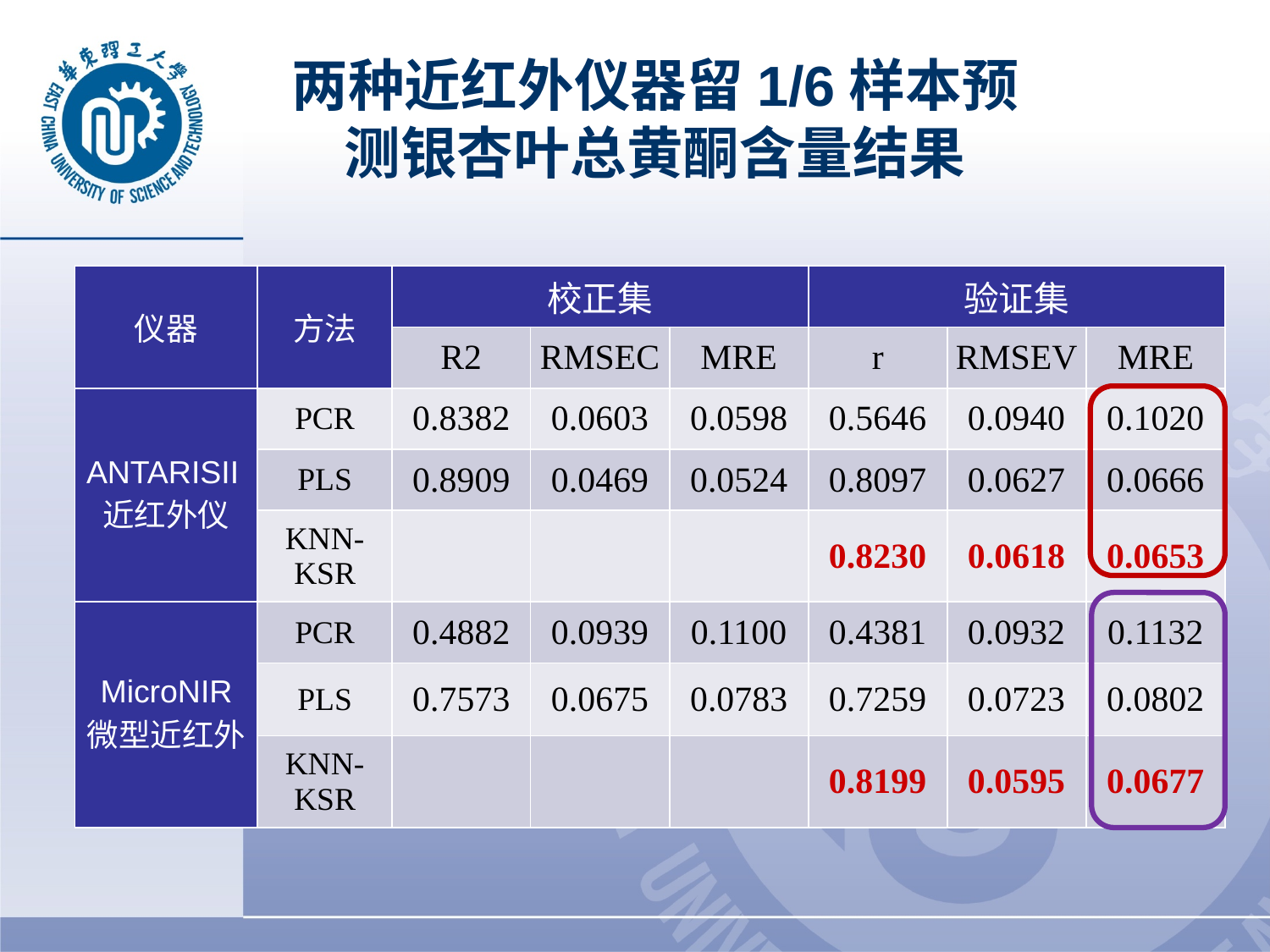

# 两种近红外仪器留1/6样本预测银杏叶总黄酮含量结果
| 仪器 | 方法 | 校正集 |  |  | 验证集 |  |  |
| --- | --- | --- | --- | --- | --- | --- | --- |
|  |  | R2 | RMSEC | MRE | r | RMSEV | MRE |
| ANTARISII近红外仪 | PCR | 0.8382 | 0.0603 | 0.0598 | 0.5646 | 0.0940 | 0.1020 |
|  | PLS | 0.8909 | 0.0469 | 0.0524 | 0.8097 | 0.0627 | 0.0666 |
|  | KNN-KSR |  |  |  | 0.8230 | 0.0618 | 0.0653 |
| MicroNIR 微型近红外 | PCR | 0.4882 | 0.0939 | 0.1100 | 0.4381 | 0.0932 | 0.1132 |
|  | PLS | 0.7573 | 0.0675 | 0.0783 | 0.7259 | 0.0723 | 0.0802 |
|  | KNN-KSR |  |  |  | 0.8199 | 0.0595 | 0.0677 |